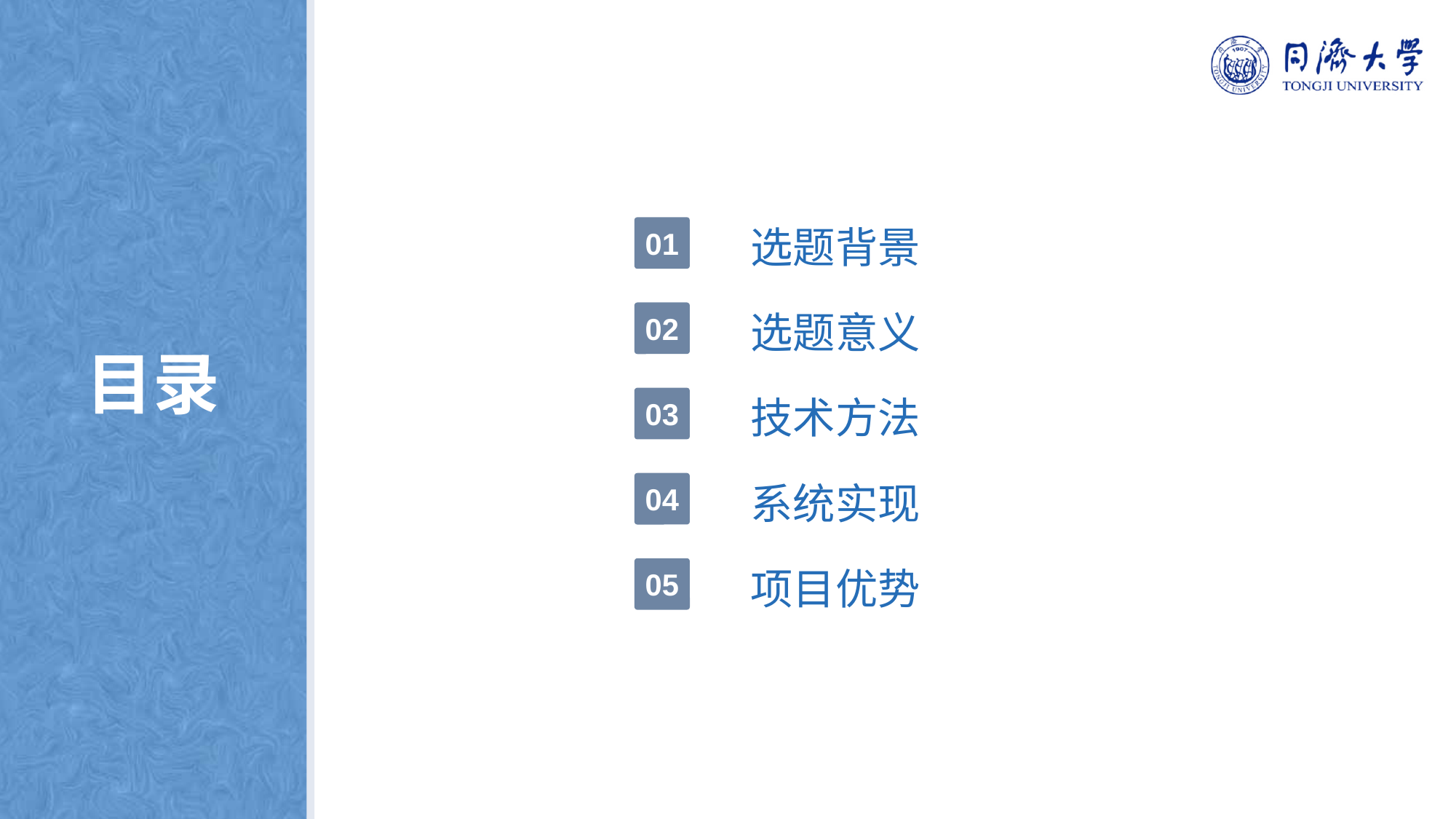

选题背景
01
选题意义
02
目录
技术方法
03
系统实现
04
项目优势
05